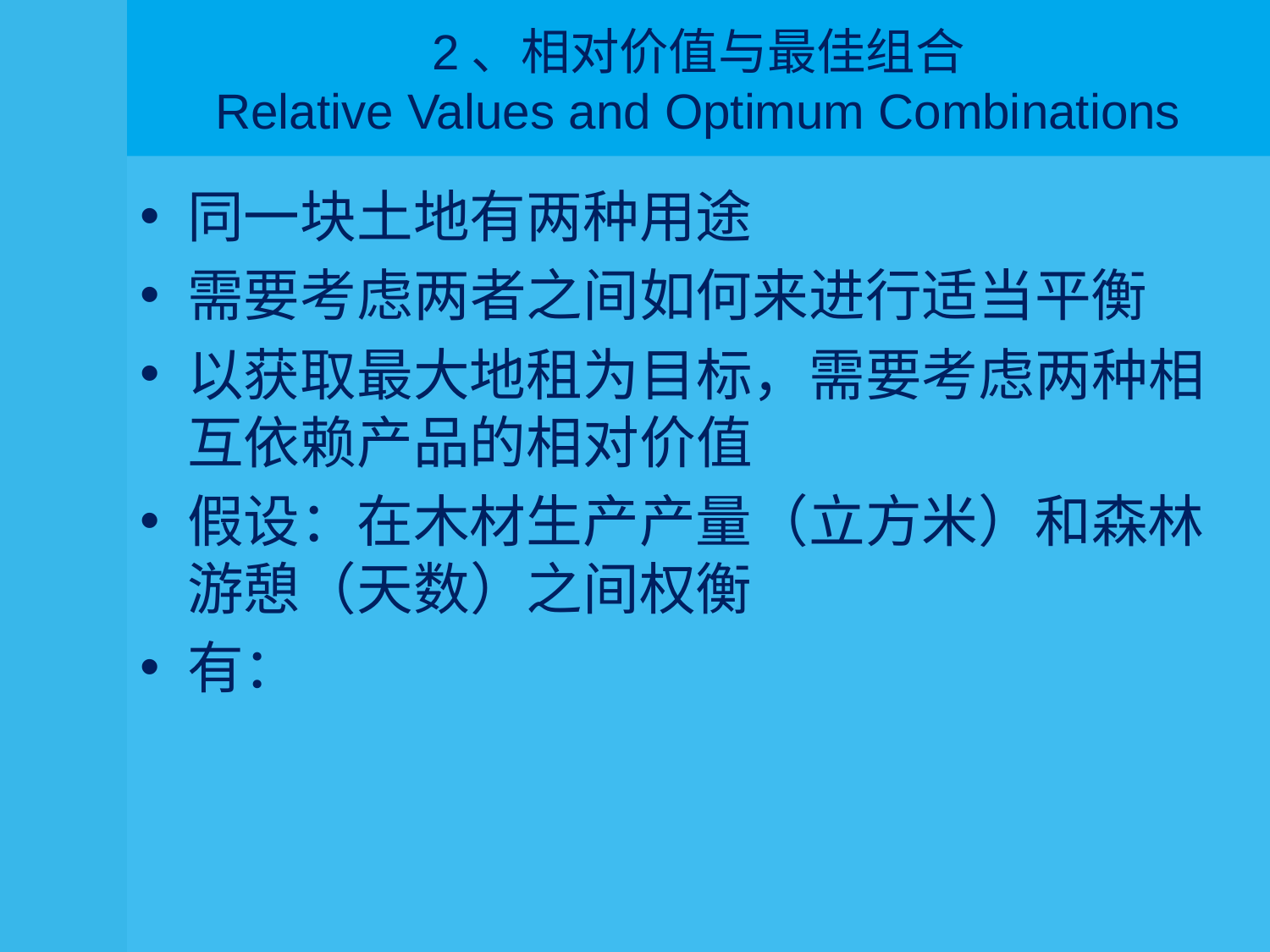

# 2、相对价值与最佳组合 Relative Values and Optimum Combinations
同一块土地有两种用途
需要考虑两者之间如何来进行适当平衡
以获取最大地租为目标，需要考虑两种相互依赖产品的相对价值
假设：在木材生产产量（立方米）和森林游憩（天数）之间权衡
有：